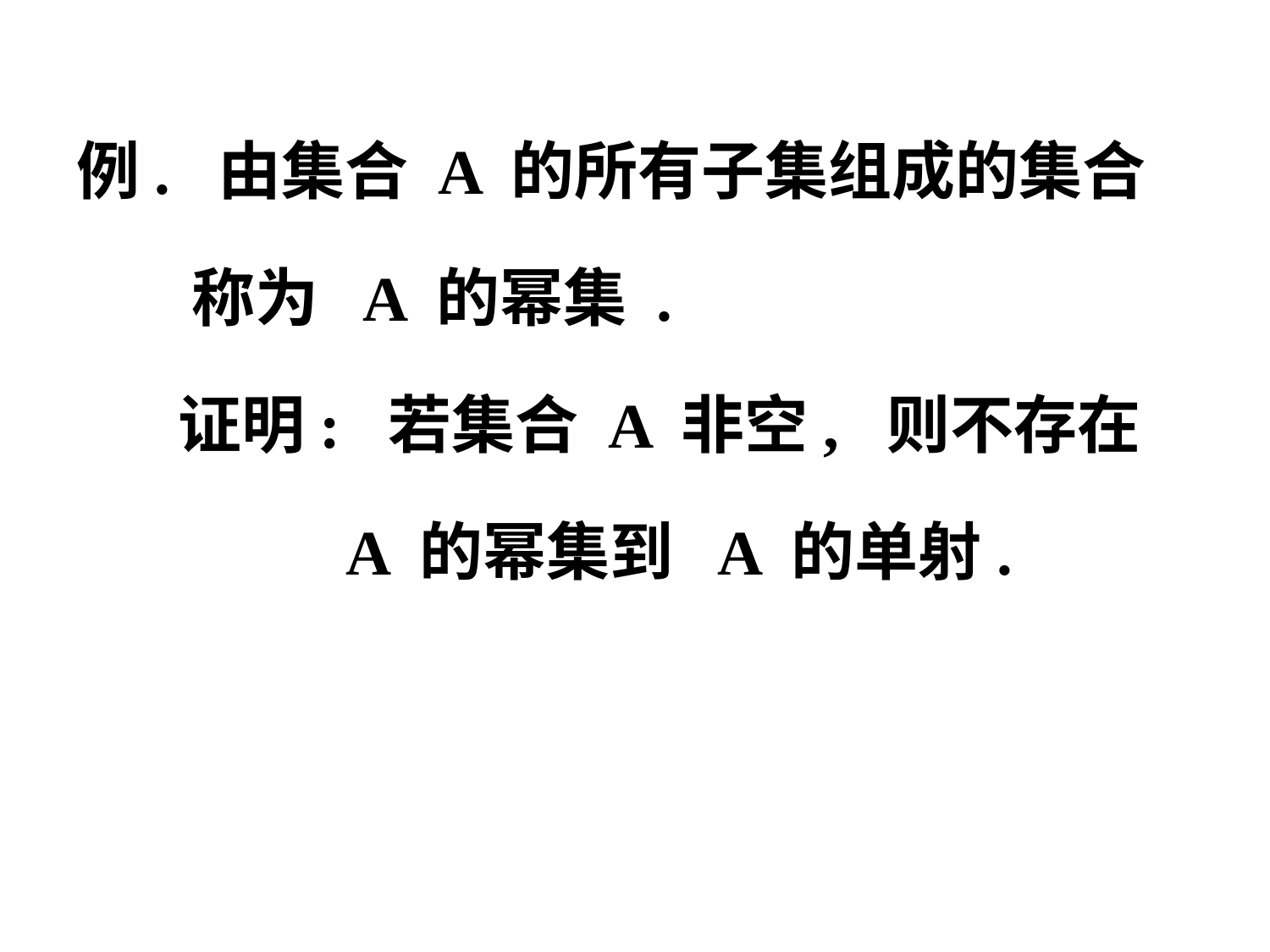

例.  由集合 A 的所有子集组成的集合
       称为  A 的幂集 .
      证明:  若集合 A 非空,  则不存在
                 A 的幂集到  A 的单射.